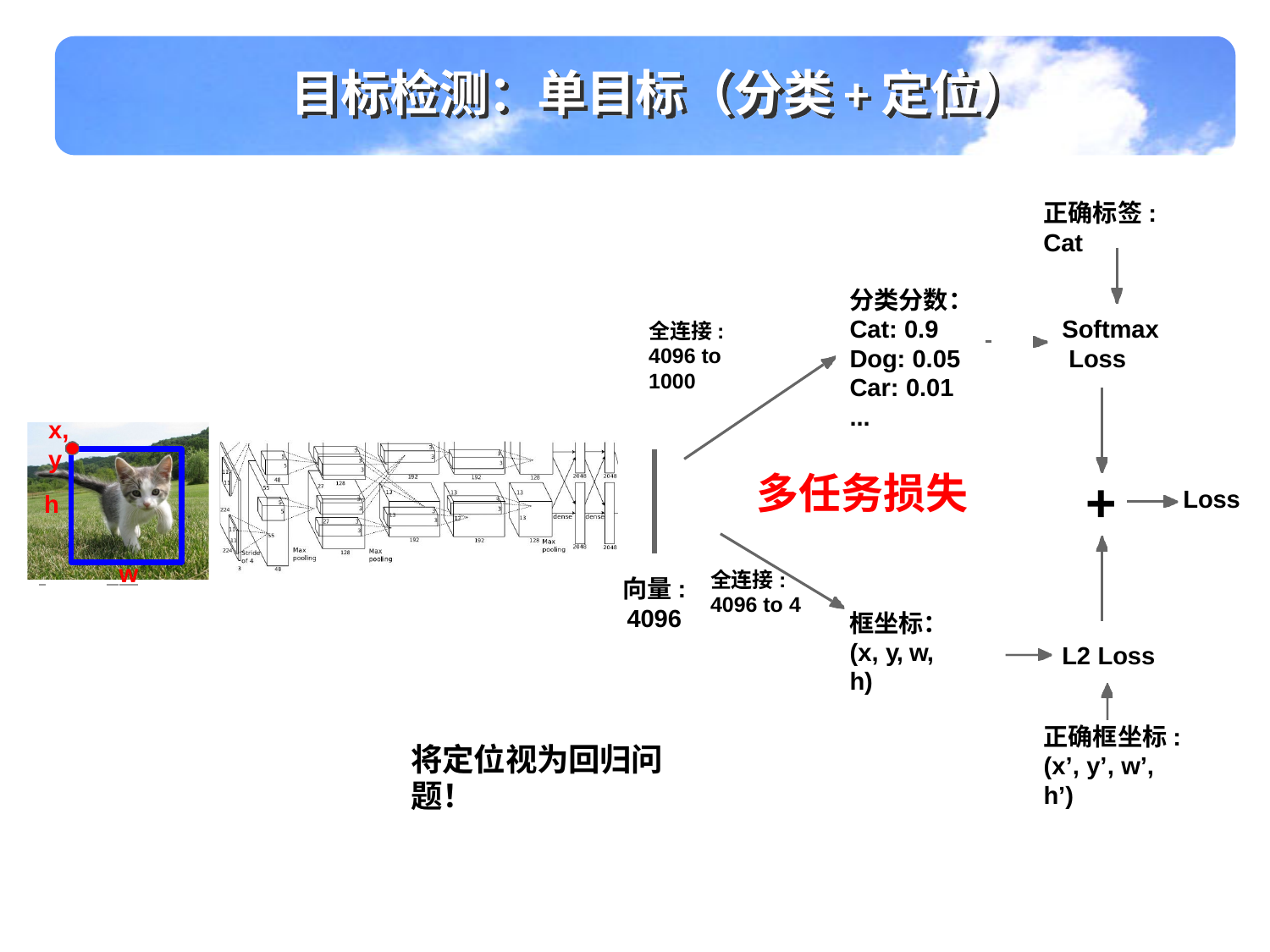

目标检测：单目标（分类+定位）
正确标签:
Cat

分类分数：
Softmax  Loss
Cat: 0.9
Dog: 0.05
Car: 0.01
...
全连接:  4096 to 1000

x, y

多任务损失
+
Loss
h

 	   w
全连接:  4096 to 4
向量:
4096
框坐标：
(x, y, w, h)
L2 Loss

正确框坐标:  (x’, y’, w’, h’)
将定位视为回归问题！